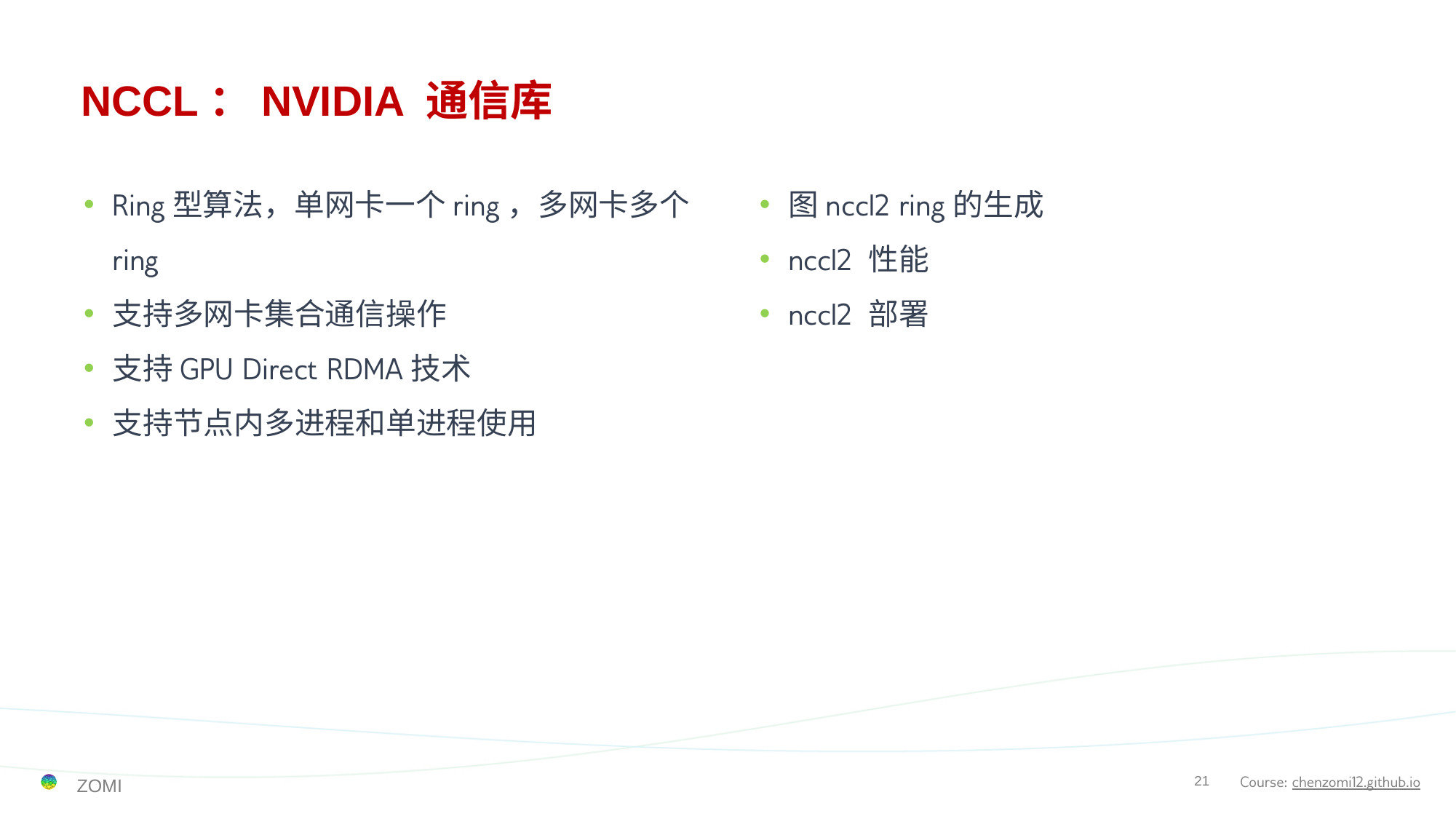

# NCCL：NVIDIA 通信库
Ring型算法，单网卡一个ring，多网卡多个ring
支持多网卡集合通信操作
支持GPU Direct RDMA技术
支持节点内多进程和单进程使用
图nccl2 ring的生成
nccl2 性能
nccl2 部署